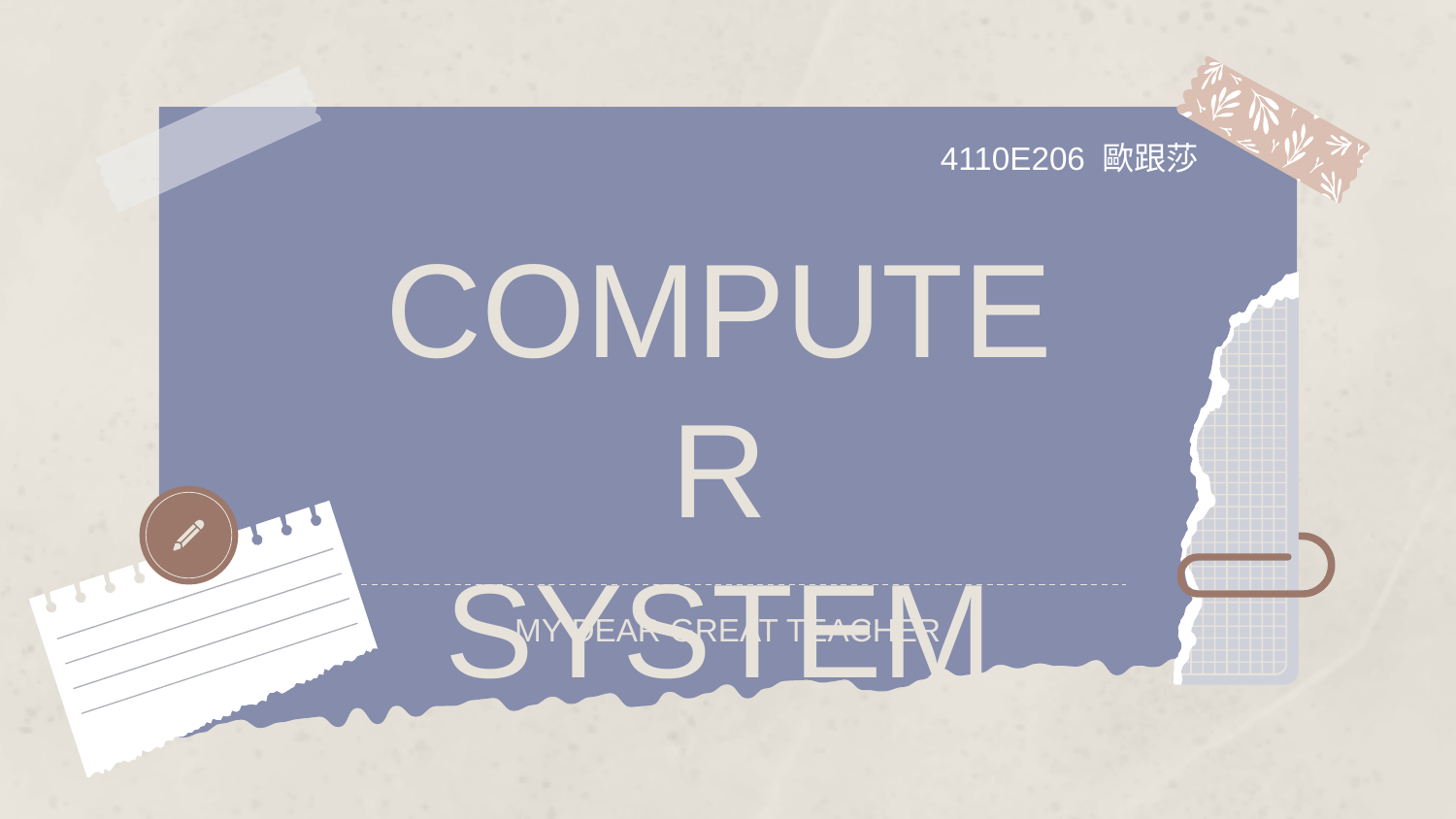

4110E206 歐跟莎
# COMPUTER SYSTEM

MY DEAR GREAT TEACHER